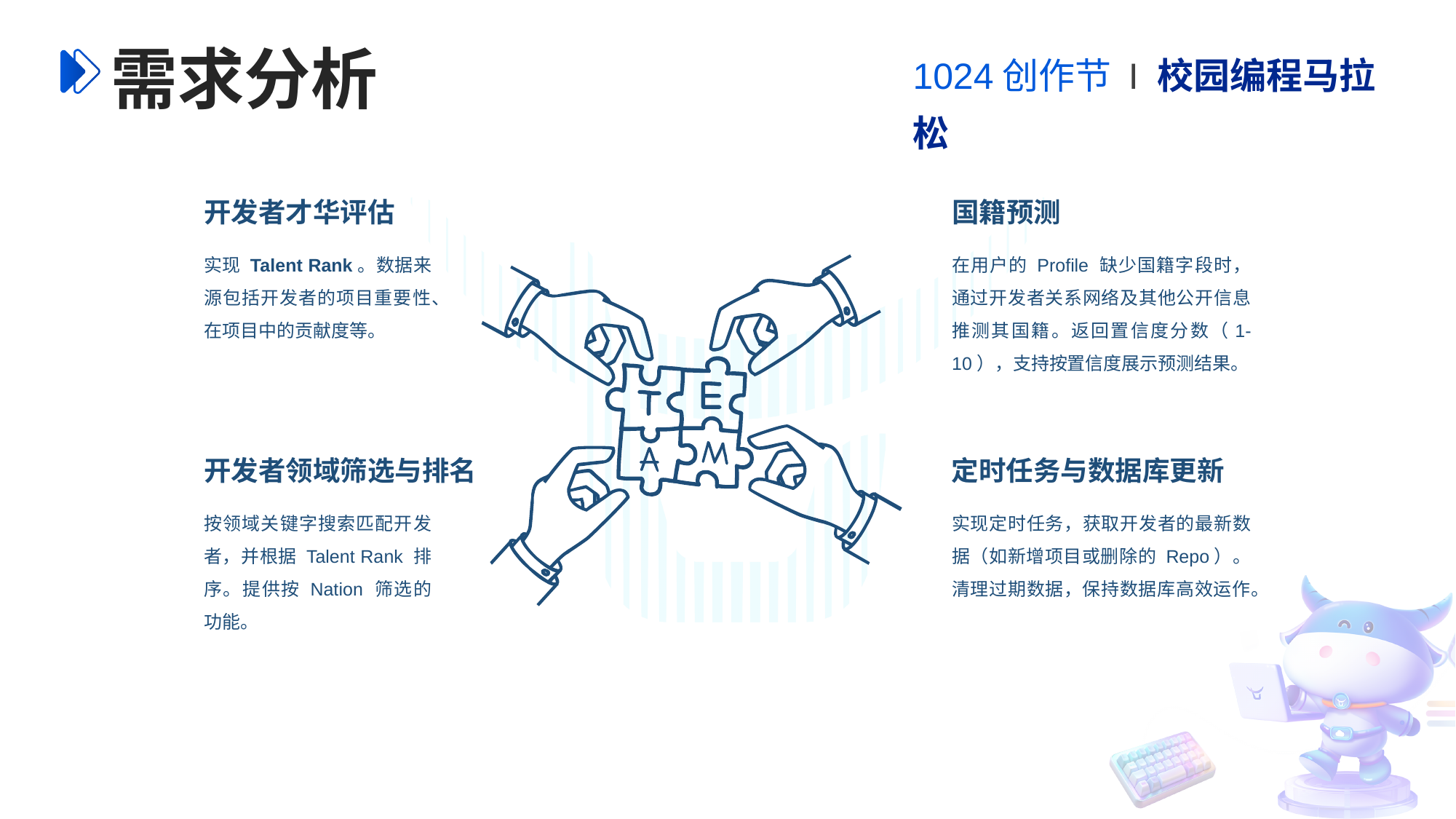

1024创作节 I 校园编程马拉松
需求分析
开发者才华评估
国籍预测
实现 Talent Rank。数据来源包括开发者的项目重要性、在项目中的贡献度等。
在用户的 Profile 缺少国籍字段时，通过开发者关系网络及其他公开信息推测其国籍。返回置信度分数（1-10），支持按置信度展示预测结果。

开发者领域筛选与排名
定时任务与数据库更新
按领域关键字搜索匹配开发者，并根据 Talent Rank 排序。提供按 Nation 筛选的功能。
实现定时任务，获取开发者的最新数据（如新增项目或删除的 Repo）。清理过期数据，保持数据库高效运作。